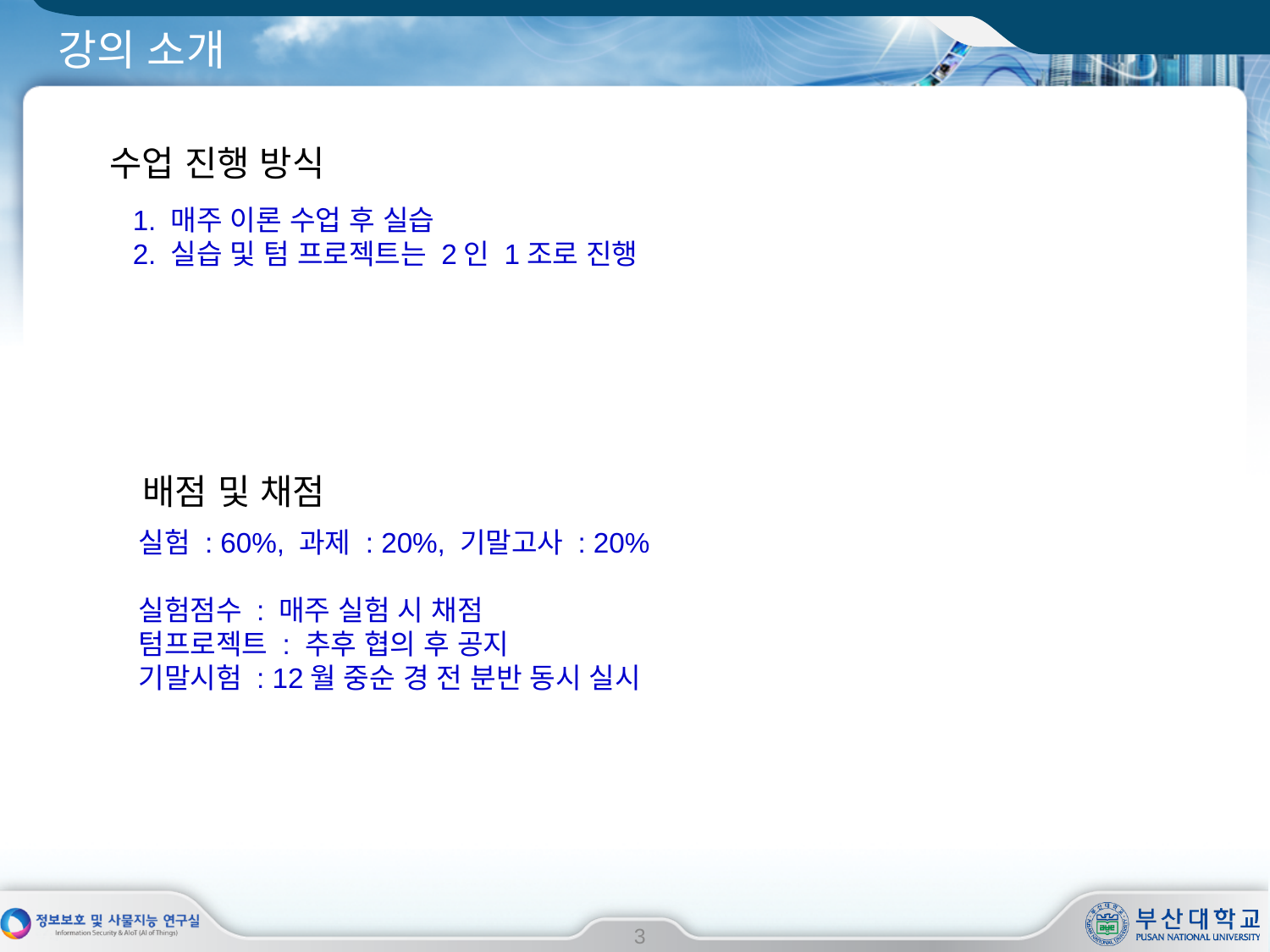

# 강의 소개
수업 진행 방식
1. 매주 이론 수업 후 실습
2. 실습 및 텀 프로젝트는 2인 1조로 진행
배점 및 채점
실험 : 60%, 과제 : 20%, 기말고사 : 20%

실험점수 : 매주 실험 시 채점
텀프로젝트 : 추후 협의 후 공지
기말시험 : 12월 중순 경 전 분반 동시 실시
3